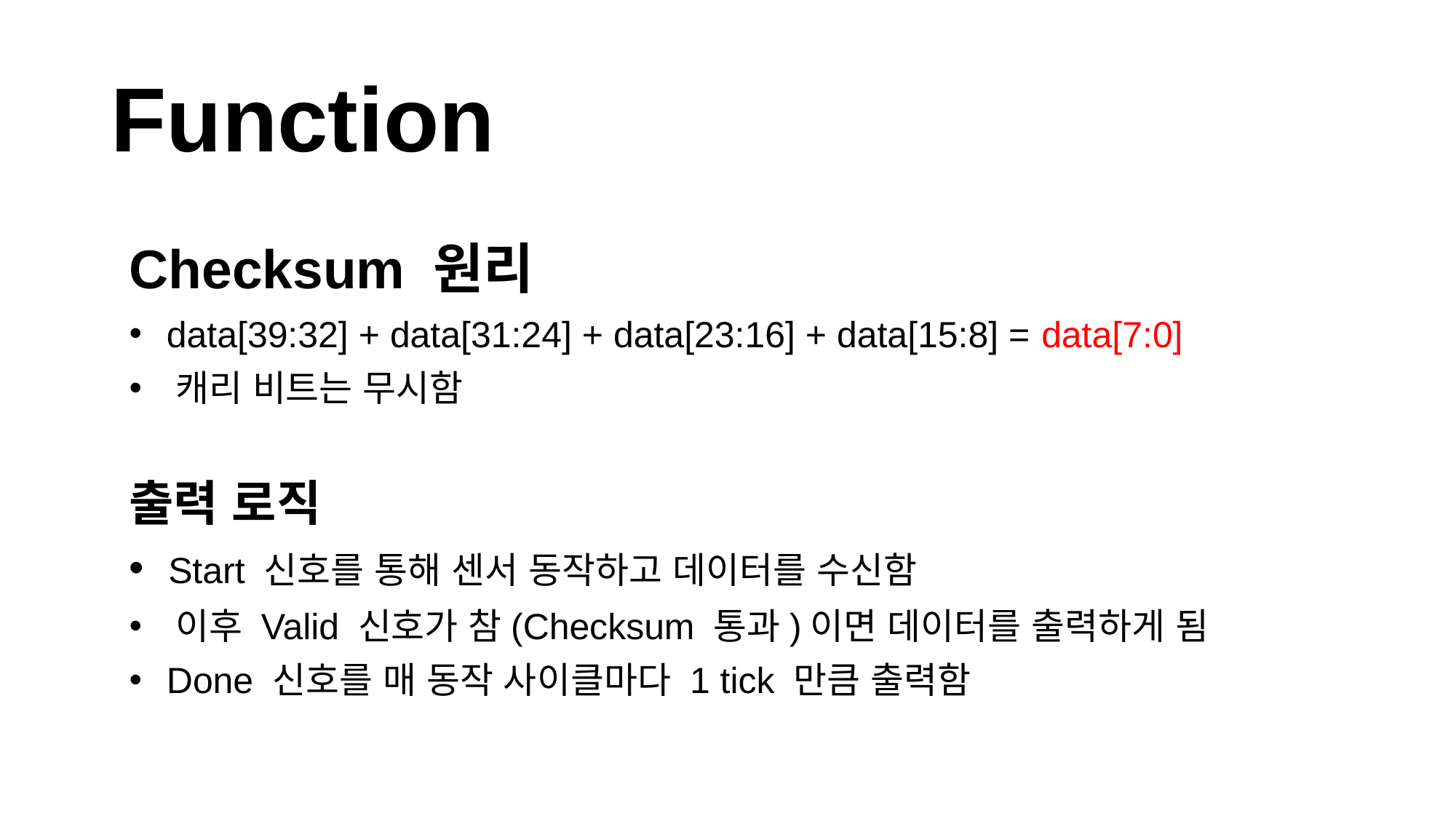

# Function

Checksum 원리
 data[39:32] + data[31:24] + data[23:16] + data[15:8] = data[7:0]
 캐리 비트는 무시함

출력 로직
 Start 신호를 통해 센서 동작하고 데이터를 수신함
 이후 Valid 신호가 참(Checksum 통과)이면 데이터를 출력하게 됨
 Done 신호를 매 동작 사이클마다 1 tick 만큼 출력함